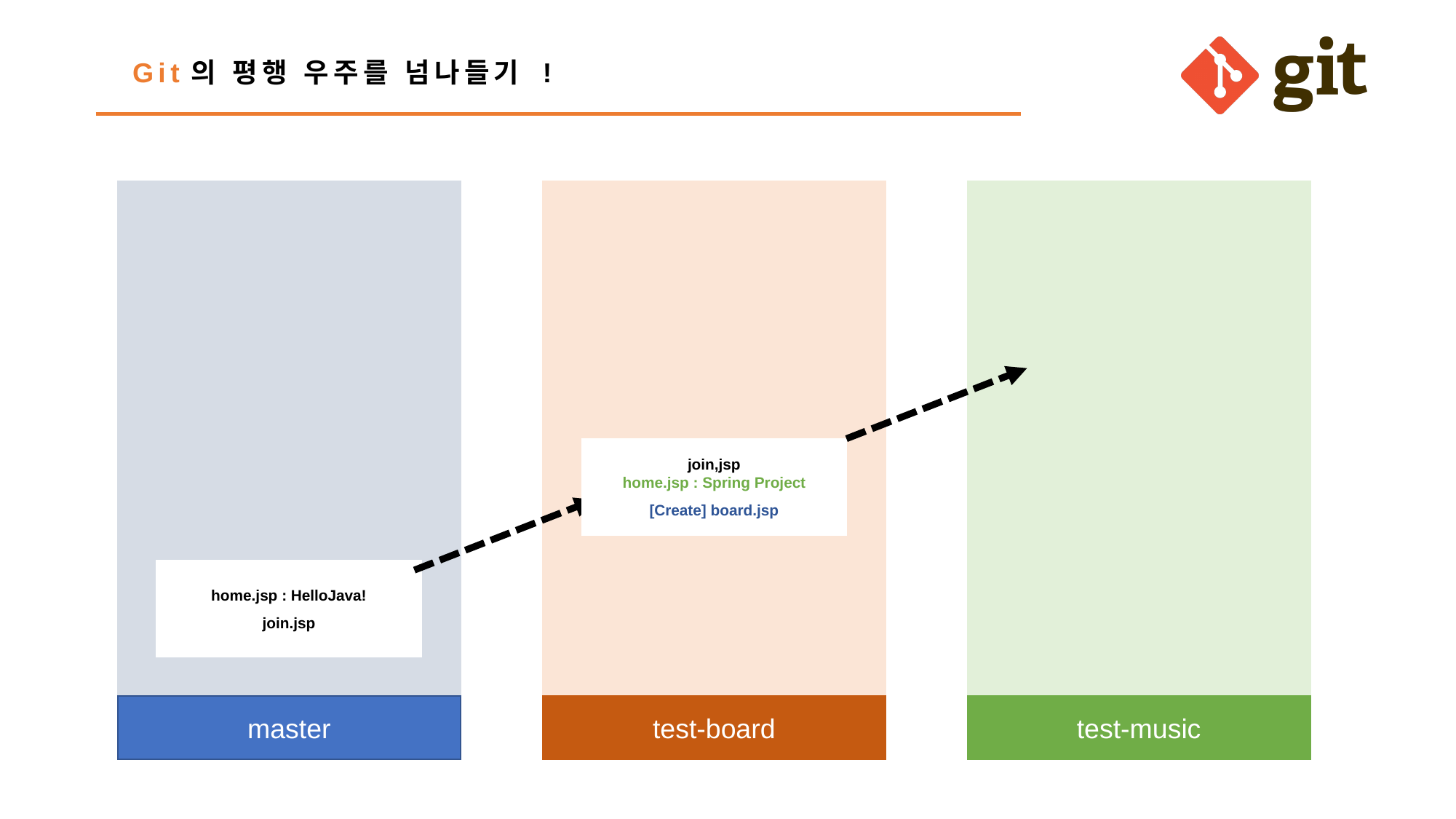

Git의 평행 우주를 넘나들기 !

join,jsp
home.jsp : Spring Project
[Create] board.jsp
home.jsp : HelloJava!
join.jsp
master
test-board
test-music